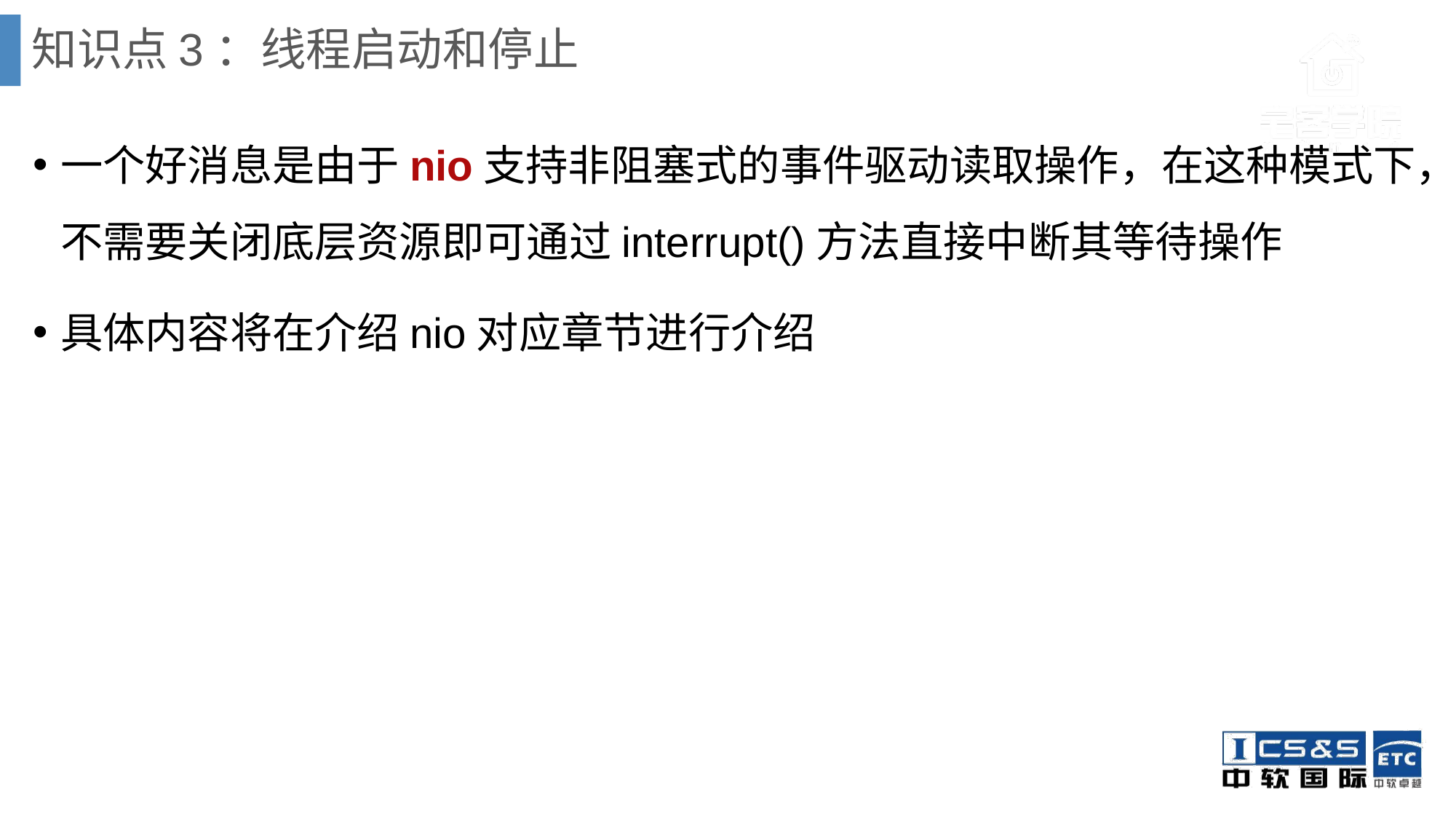

# 知识点3：线程启动和停止
一个好消息是由于nio支持非阻塞式的事件驱动读取操作，在这种模式下，不需要关闭底层资源即可通过interrupt()方法直接中断其等待操作
具体内容将在介绍nio对应章节进行介绍